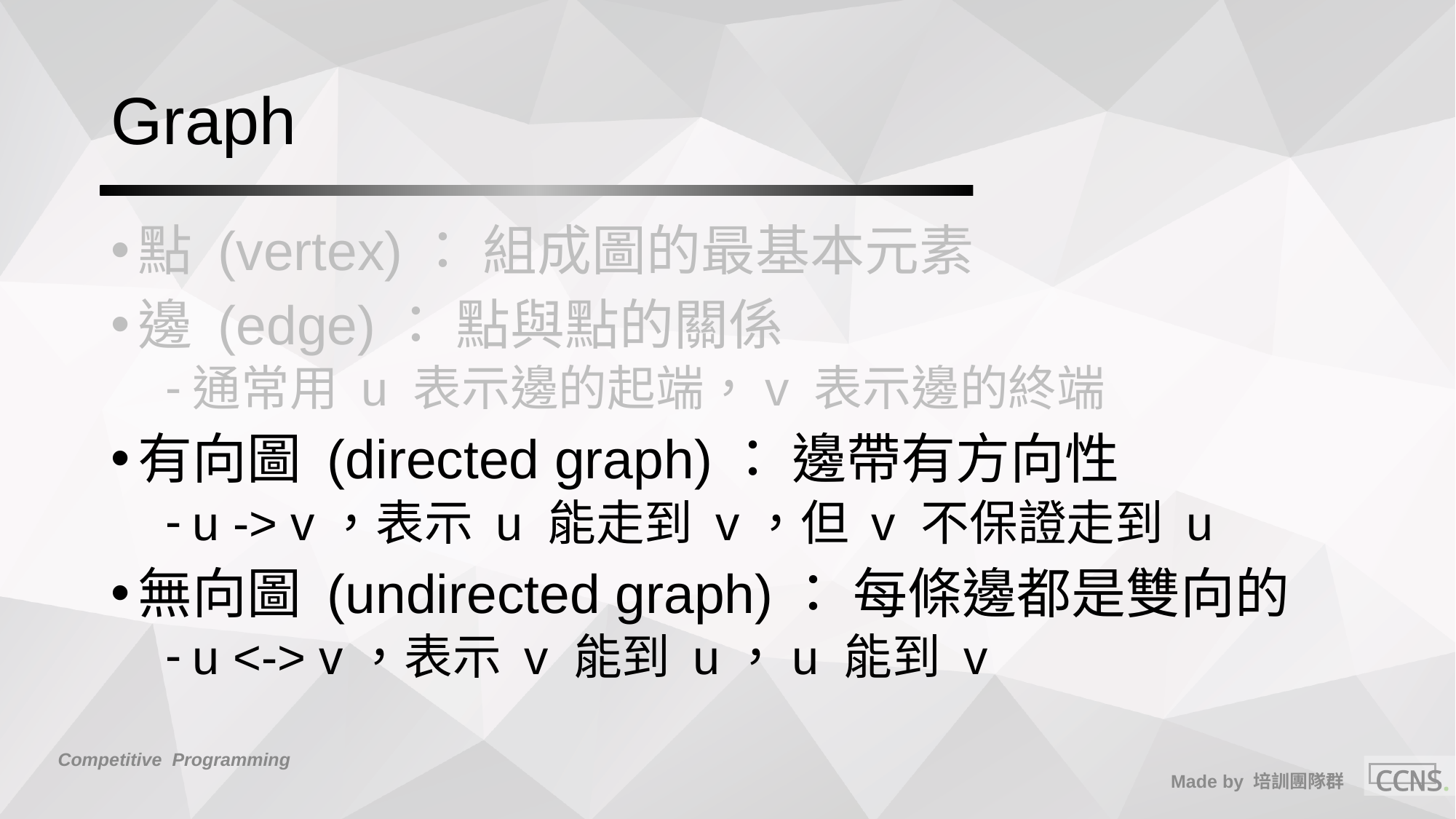

# Graph
點 (vertex)： 組成圖的最基本元素
邊 (edge)： 點與點的關係
通常用 u 表示邊的起端，v 表示邊的終端
有向圖 (directed graph)： 邊帶有方向性
u -> v，表示 u 能走到 v，但 v 不保證走到 u
無向圖 (undirected graph)： 每條邊都是雙向的
u <-> v，表示 v 能到 u，u 能到 v